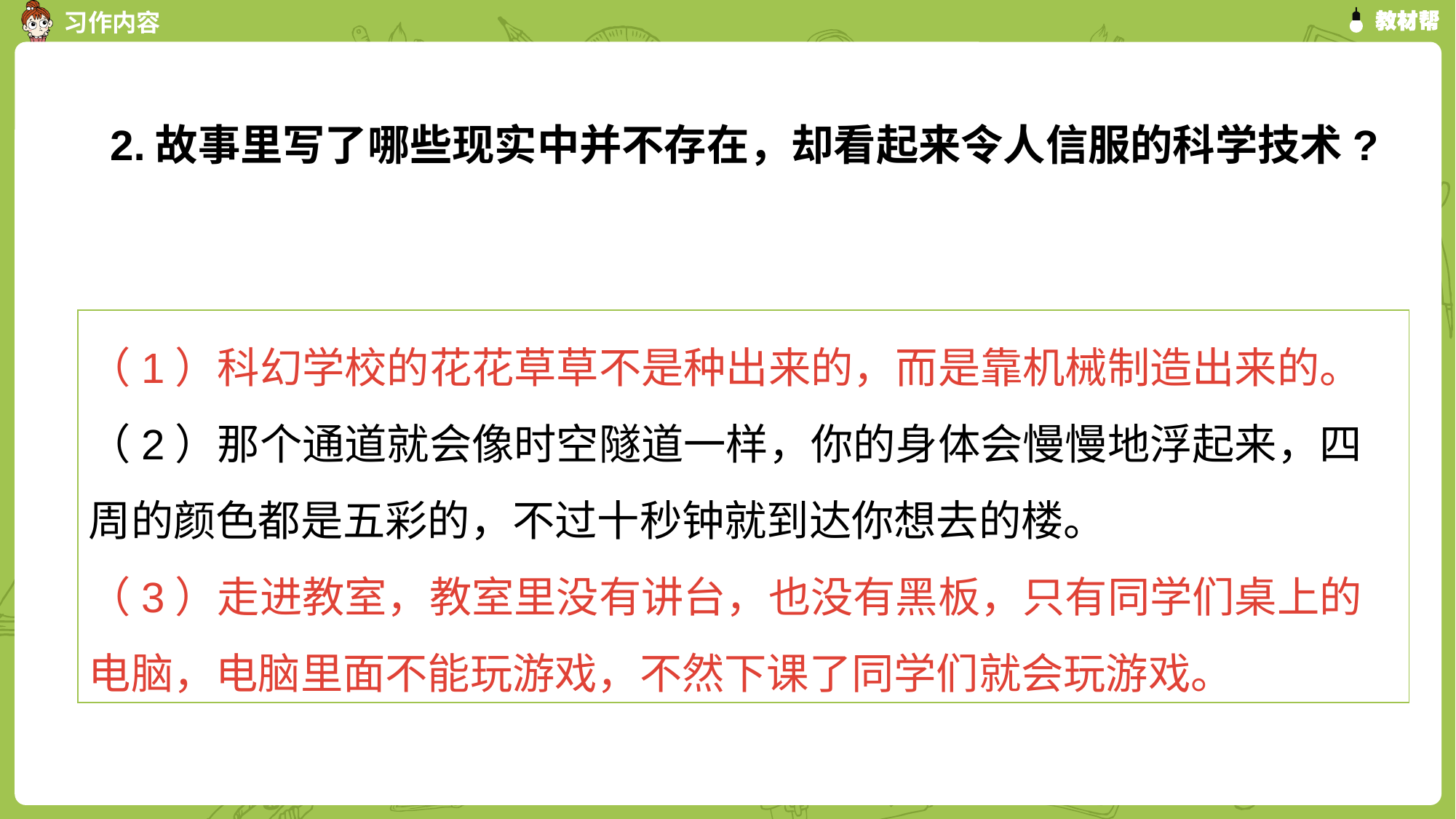

2.故事里写了哪些现实中并不存在，却看起来令人信服的科学技术?
（1）科幻学校的花花草草不是种出来的，而是靠机械制造出来的。
（2）那个通道就会像时空隧道一样，你的身体会慢慢地浮起来，四周的颜色都是五彩的，不过十秒钟就到达你想去的楼。
（3）走进教室，教室里没有讲台，也没有黑板，只有同学们桌上的电脑，电脑里面不能玩游戏，不然下课了同学们就会玩游戏。